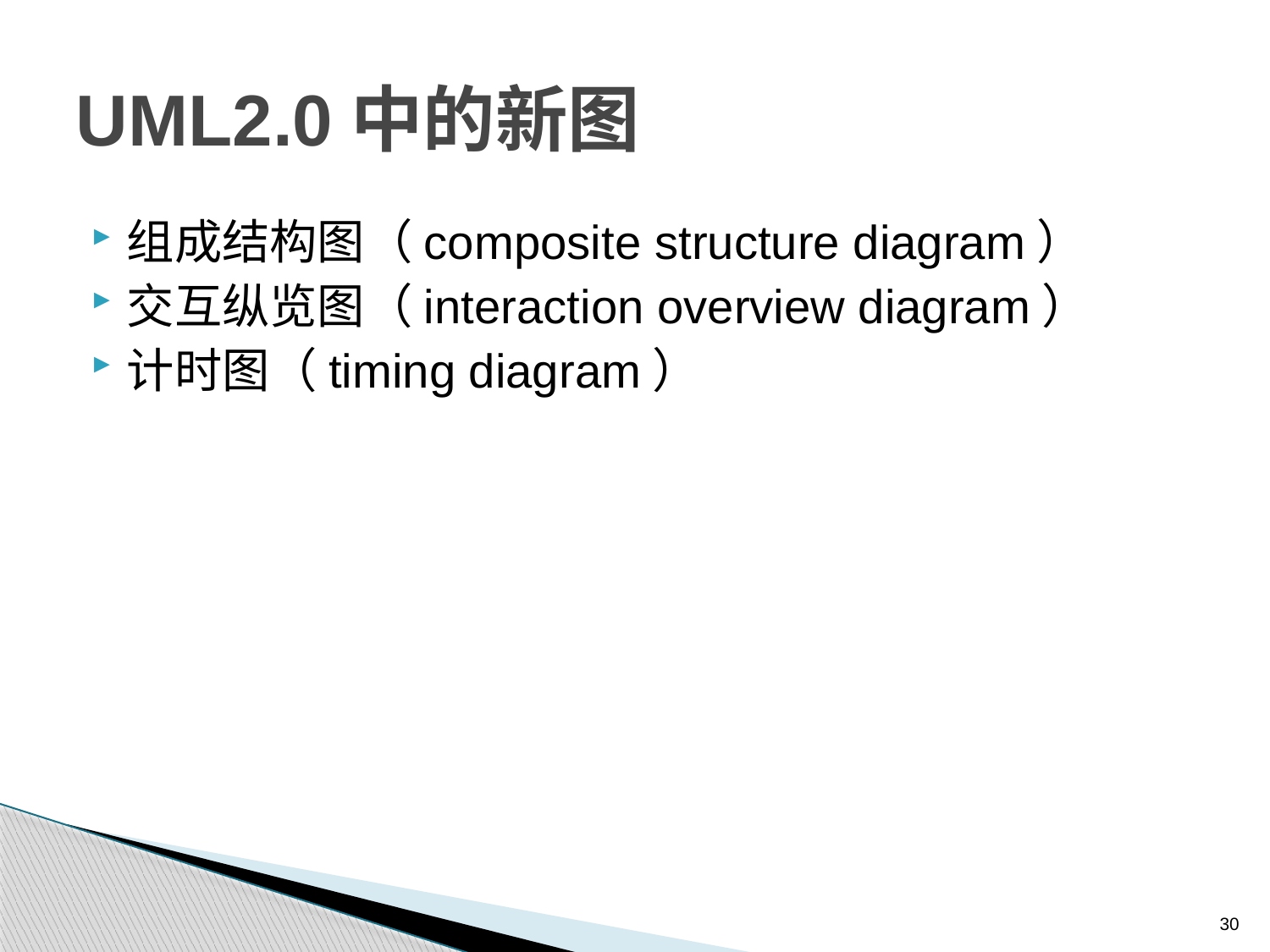

# UML2.0中的新图
组成结构图（composite structure diagram）
交互纵览图（interaction overview diagram）
计时图（timing diagram）
30